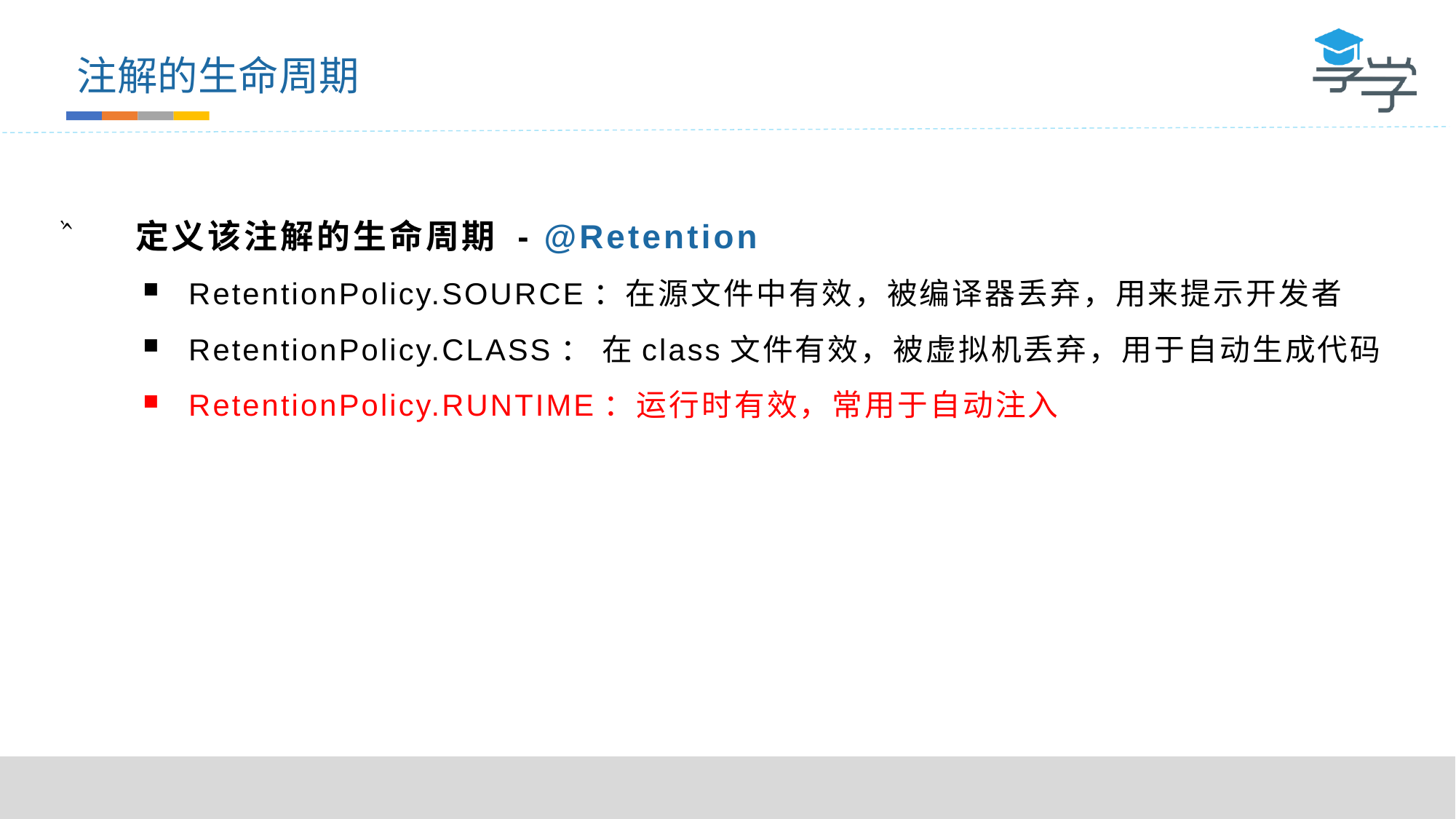

注解的生命周期

定义该注解的生命周期 - @Retention
RetentionPolicy.SOURCE：在源文件中有效，被编译器丢弃，用来提示开发者
RetentionPolicy.CLASS： 在class文件有效，被虚拟机丢弃，用于自动生成代码
RetentionPolicy.RUNTIME：运行时有效，常用于自动注入